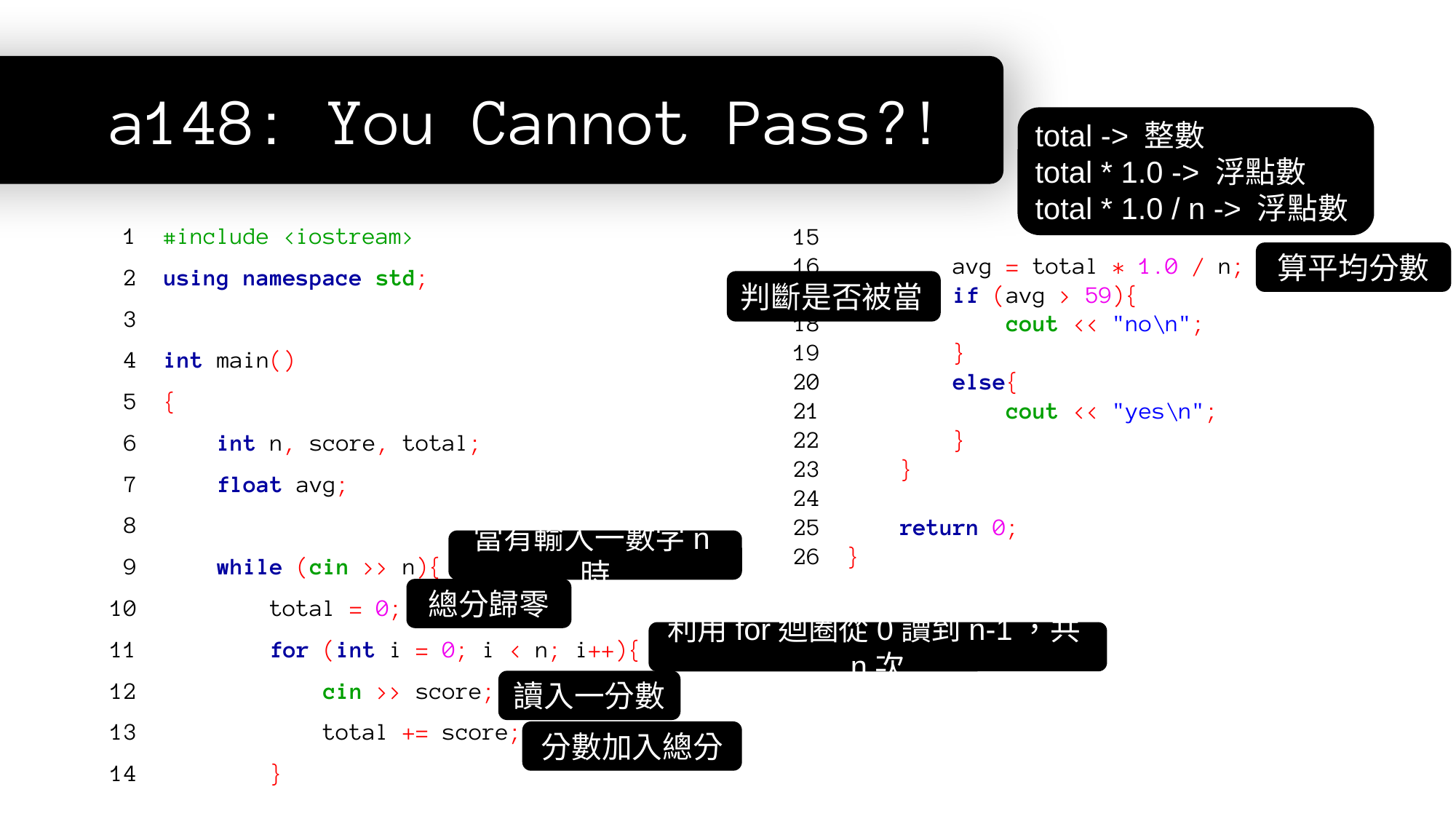

# a148: You Cannot Pass?!

total -> 整數
total * 1.0 -> 浮點數
total * 1.0 / n -> 浮點數
15
16          avg = total * 1.0 / n;
17          if (avg > 59){
18              cout << "no\n";
19          }
20          else{
21              cout << "yes\n";
22          }
23      }
24
25      return 0;
26  }
 1  #include <iostream>
 2  using namespace std;
 3
 4  int main()
 5  {
 6      int n, score, total;
 7      float avg;
 8
 9      while (cin >> n){
10          total = 0;
11          for (int i = 0; i < n; i++){
12              cin >> score;
13              total += score;
14          }

算平均分數
判斷是否被當
當有輸入一數字n時
總分歸零
利用for迴圈從0讀到n-1，共n次
讀入一分數
分數加入總分